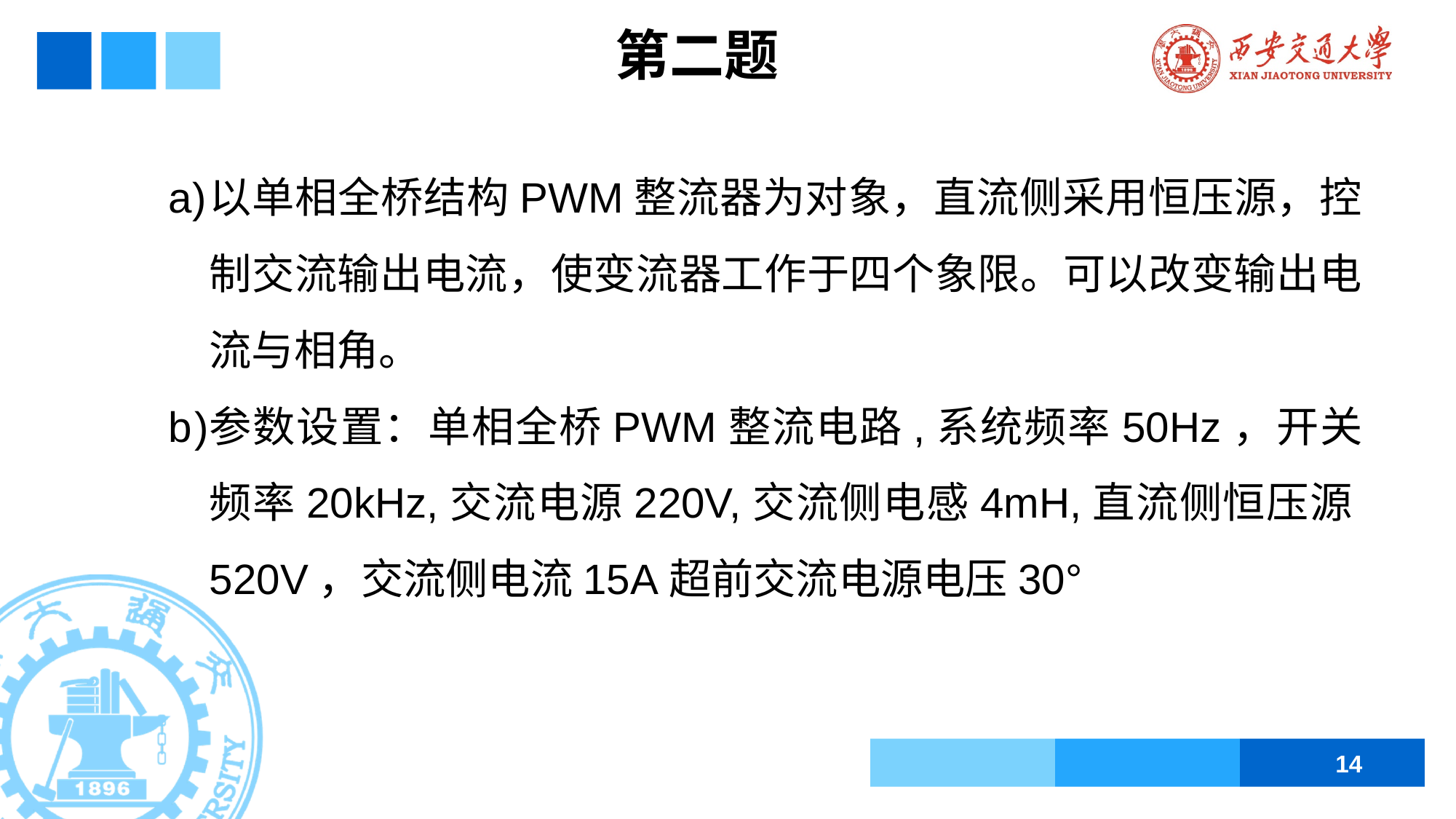

# 第二题
以单相全桥结构PWM整流器为对象，直流侧采用恒压源，控制交流输出电流，使变流器工作于四个象限。可以改变输出电流与相角。
参数设置：单相全桥PWM整流电路,系统频率50Hz，开关频率20kHz,交流电源220V,交流侧电感4mH,直流侧恒压源520V，交流侧电流15A超前交流电源电压30°
14